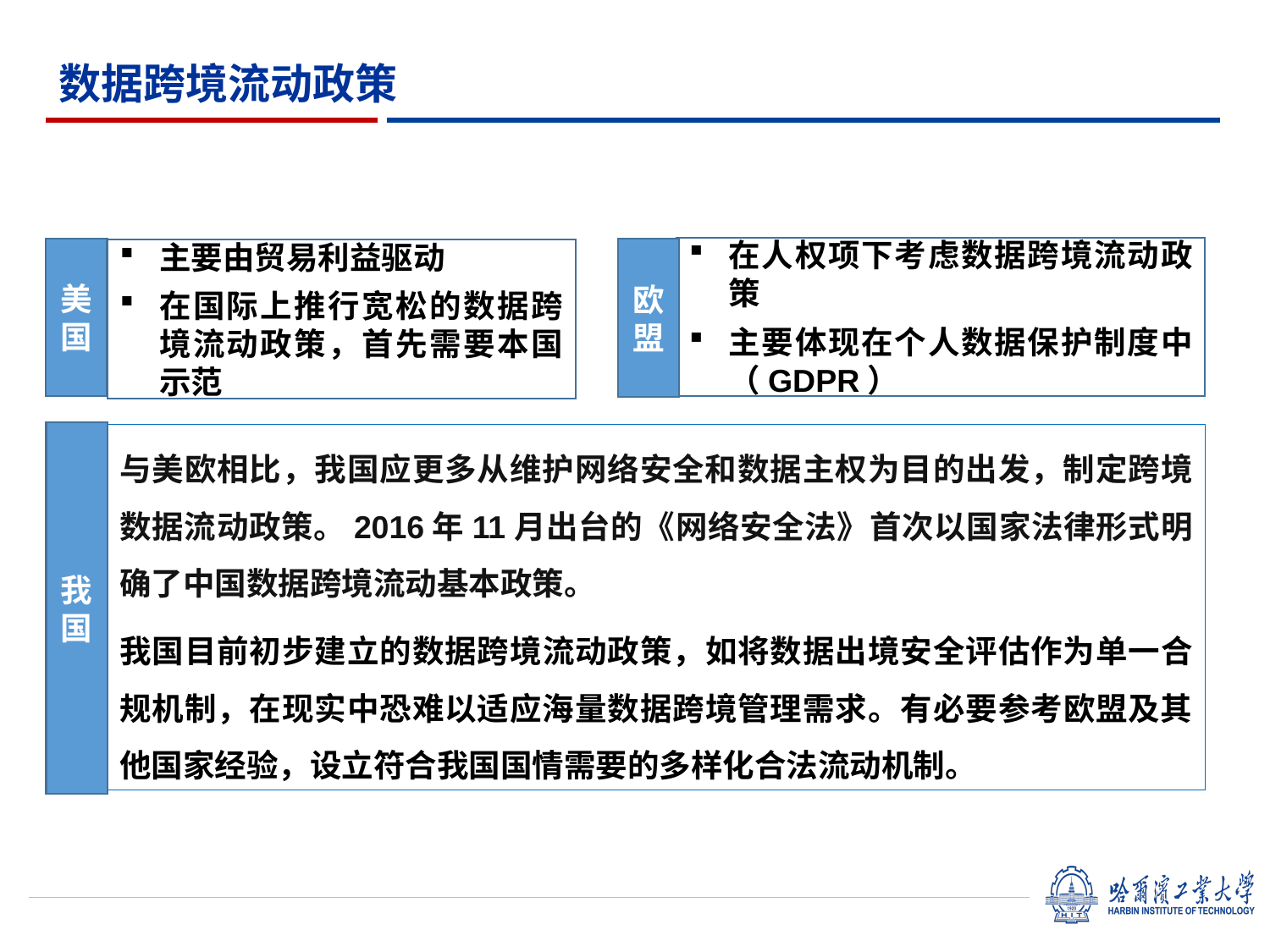

数据跨境流动政策
在人权项下考虑数据跨境流动政策
主要体现在个人数据保护制度中（GDPR）
美国
欧盟
主要由贸易利益驱动
在国际上推行宽松的数据跨境流动政策，首先需要本国示范
我国
与美欧相比，我国应更多从维护网络安全和数据主权为目的出发，制定跨境数据流动政策。2016年11月出台的《网络安全法》首次以国家法律形式明确了中国数据跨境流动基本政策。
我国目前初步建立的数据跨境流动政策，如将数据出境安全评估作为单一合规机制，在现实中恐难以适应海量数据跨境管理需求。有必要参考欧盟及其他国家经验，设立符合我国国情需要的多样化合法流动机制。